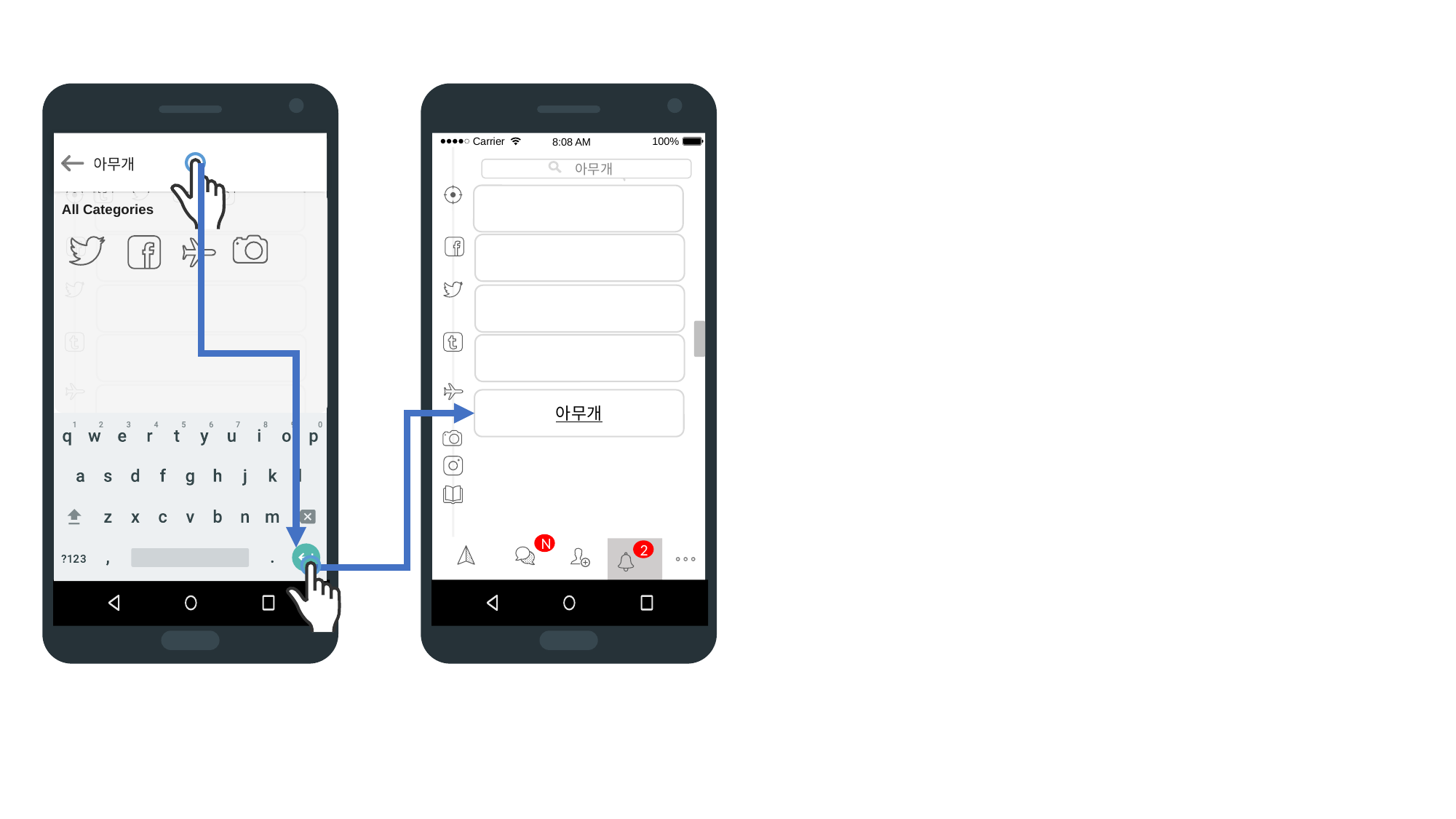

8:08 AM
Carrier
100%

8:08 AM
Carrier
100%

아무개

    Search
    아무개

All Categories

아무개

N
N

2
2